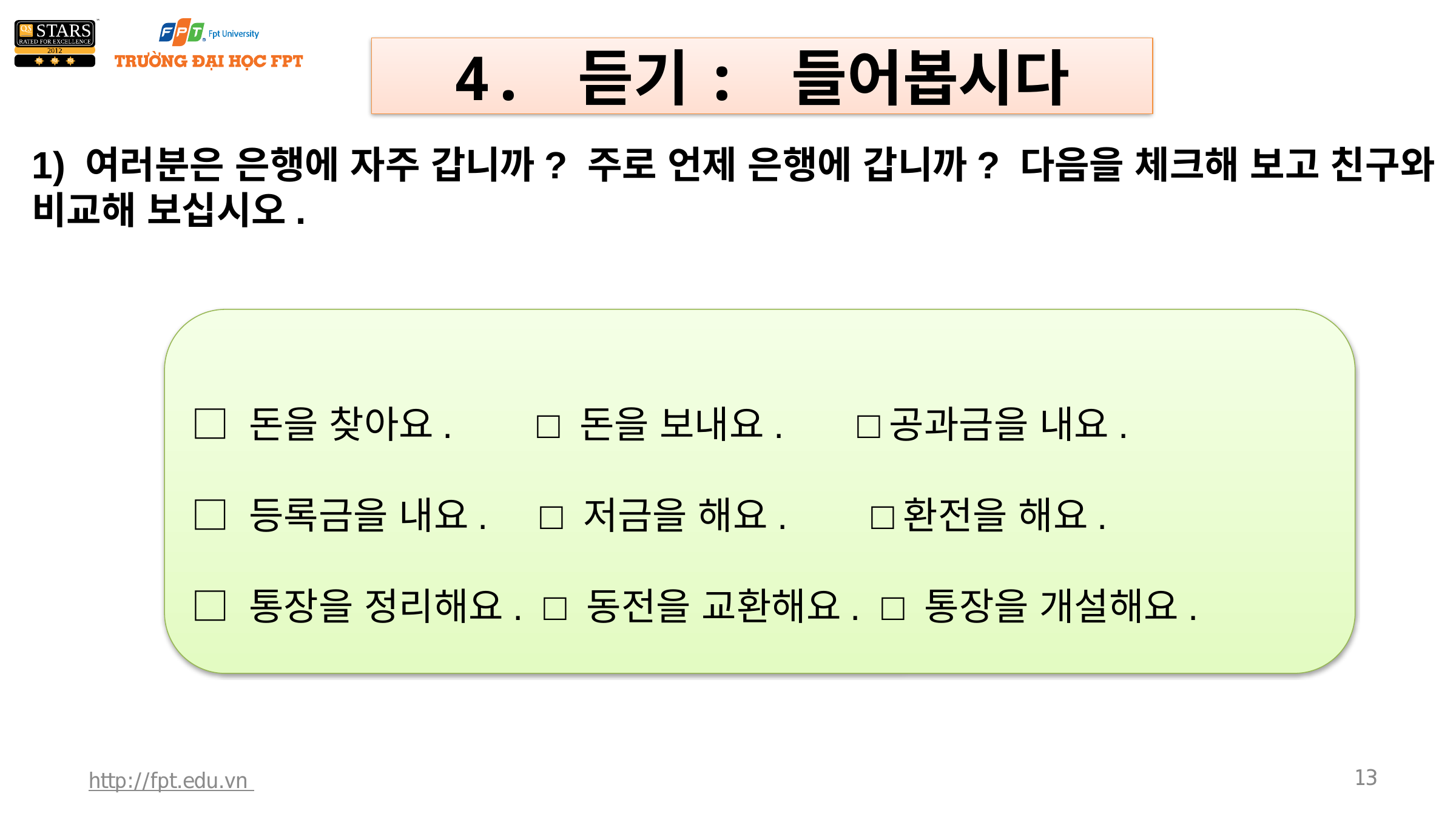

4. 듣기: 들어봅시다
1) 여러분은 은행에 자주 갑니까? 주로 언제 은행에 갑니까? 다음을 체크해 보고 친구와 비교해 보십시오.
□ 돈을 찾아요.        □ 돈을 보내요.       □공과금을 내요.
□ 등록금을 내요.     □ 저금을 해요.        □환전을 해요.
□ 통장을 정리해요.  □ 동전을 교환해요.  □ 통장을 개설해요.
http://fpt.edu.vn
13